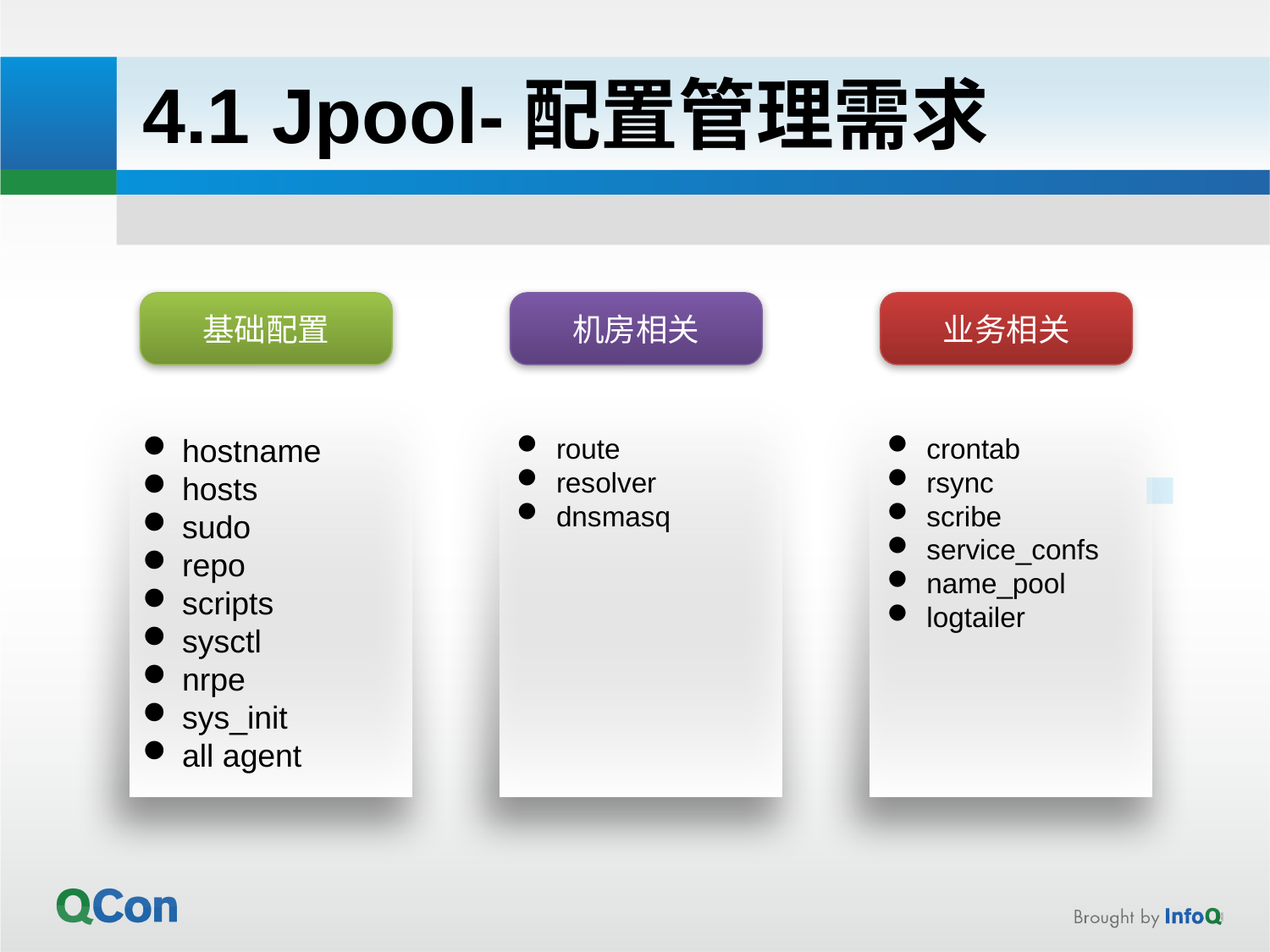

4.1 Jpool-配置管理需求
基础配置
机房相关
业务相关

hostname
hosts
sudo
repo
scripts
sysctl
nrpe
sys_init
all agent
route
resolver
dnsmasq

crontab
rsync
scribe
service_confs
name_pool
logtailer